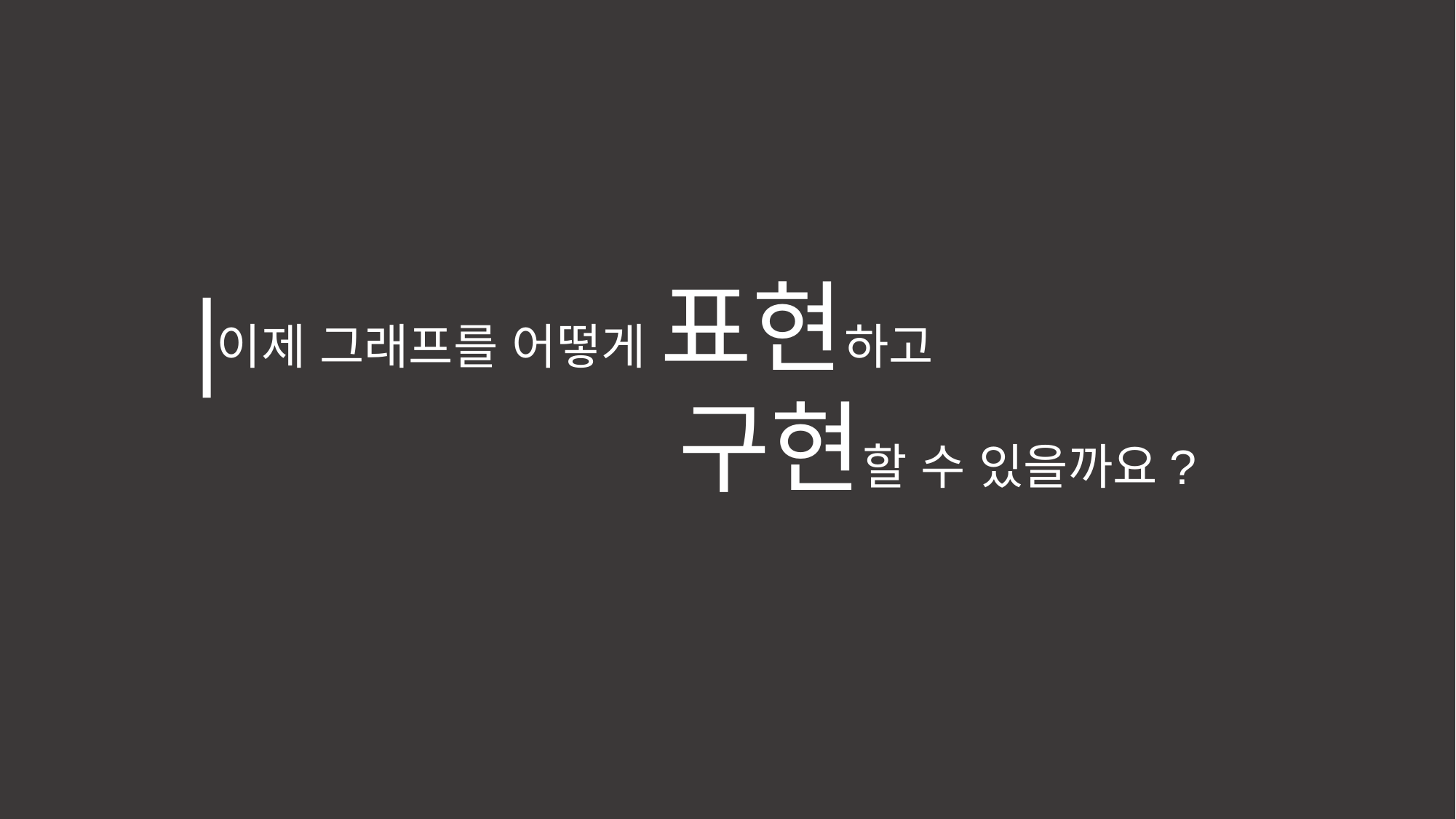

이제 그래프를 어떻게 표현하고
                                 구현할 수 있을까요?